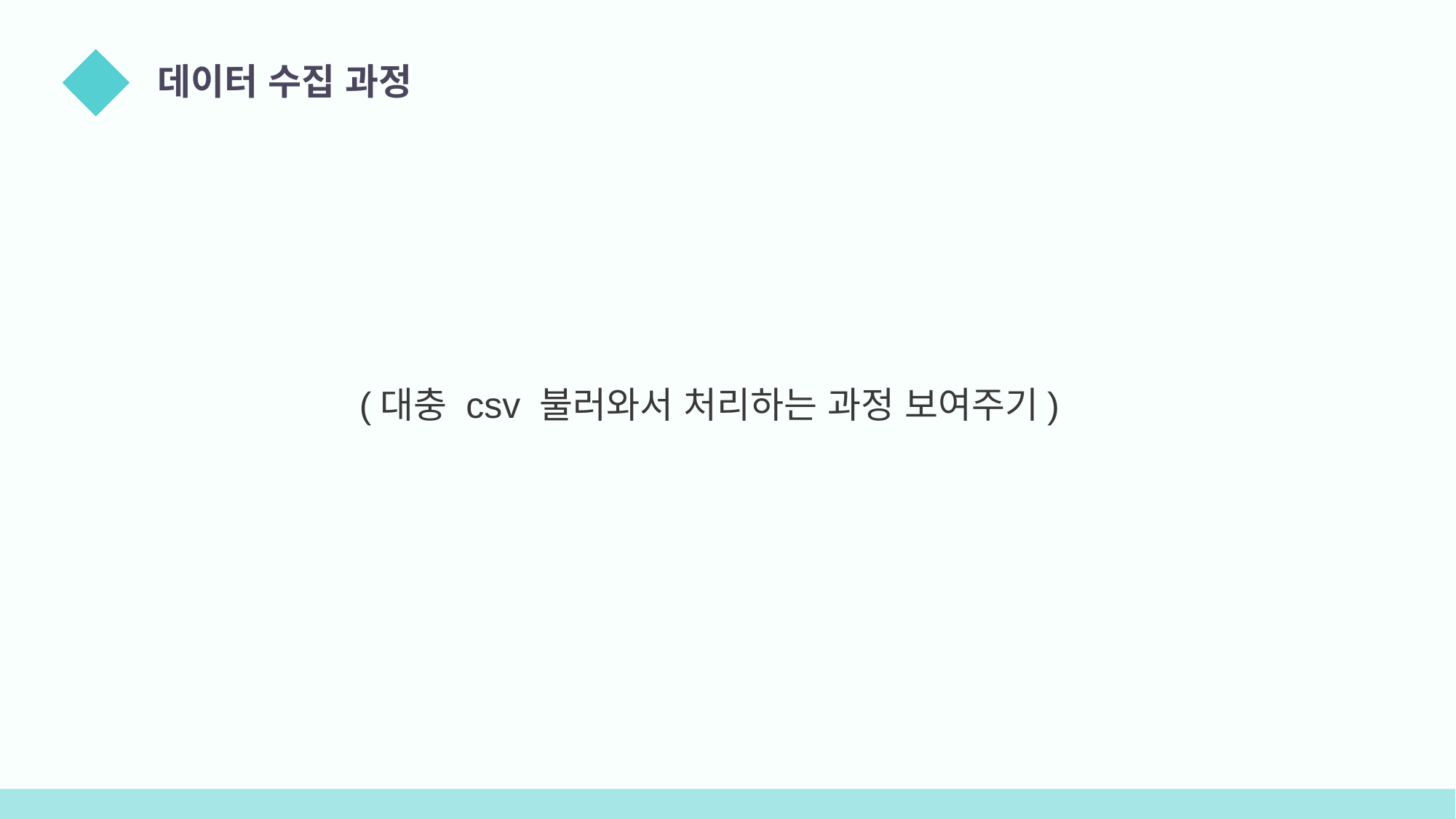

데이터 수집 과정
02
(대충 csv 불러와서 처리하는 과정 보여주기)